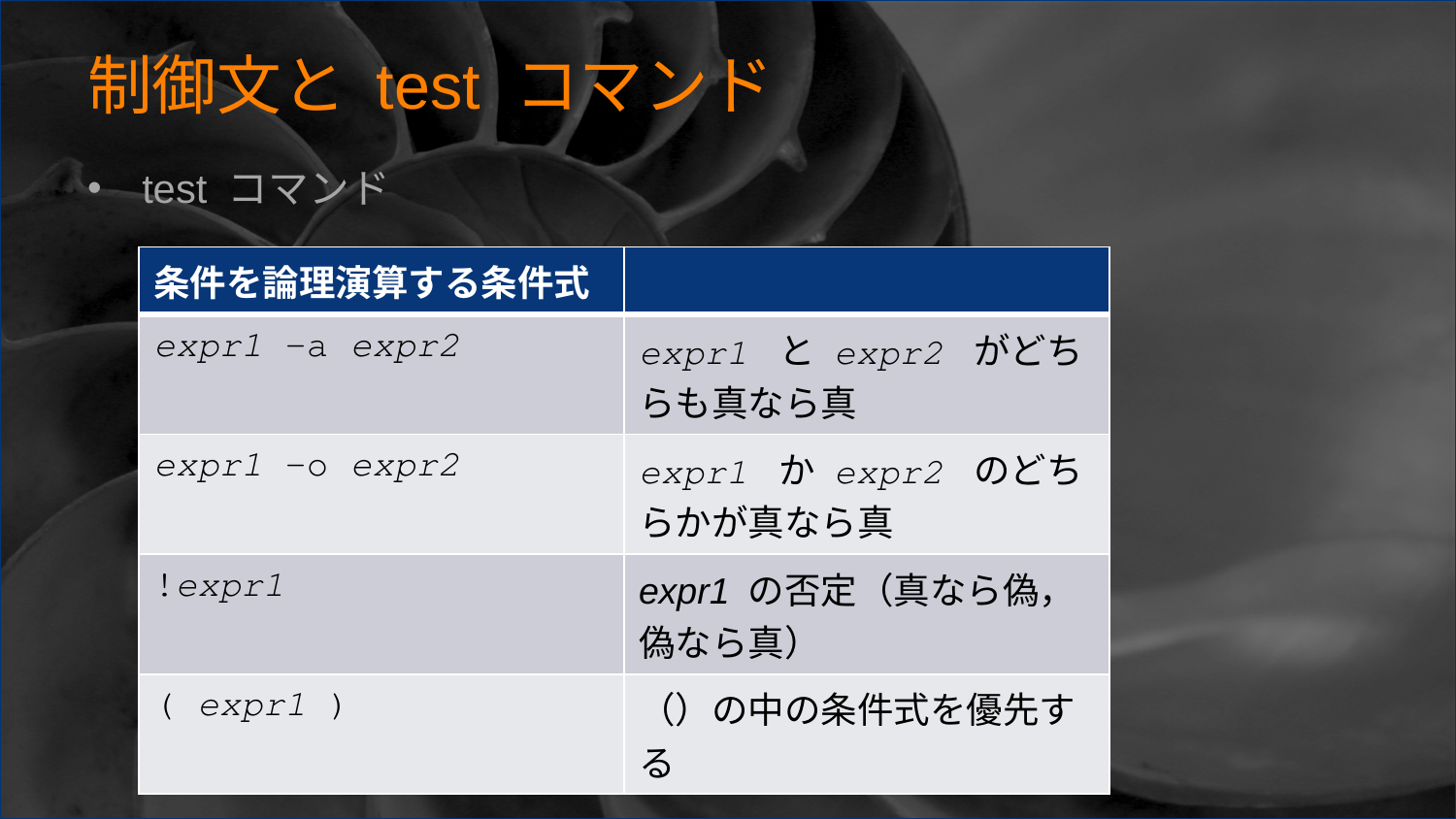

# 制御文と test コマンド
test コマンド
| 条件を論理演算する条件式 |  |
| --- | --- |
| expr1 –a expr2 | expr1 と expr2 がどちらも真なら真 |
| expr1 –o expr2 | expr1 か expr2 のどちらかが真なら真 |
| !expr1 | expr1 の否定（真なら偽，偽なら真） |
| ( expr1 ) | （）の中の条件式を優先する |